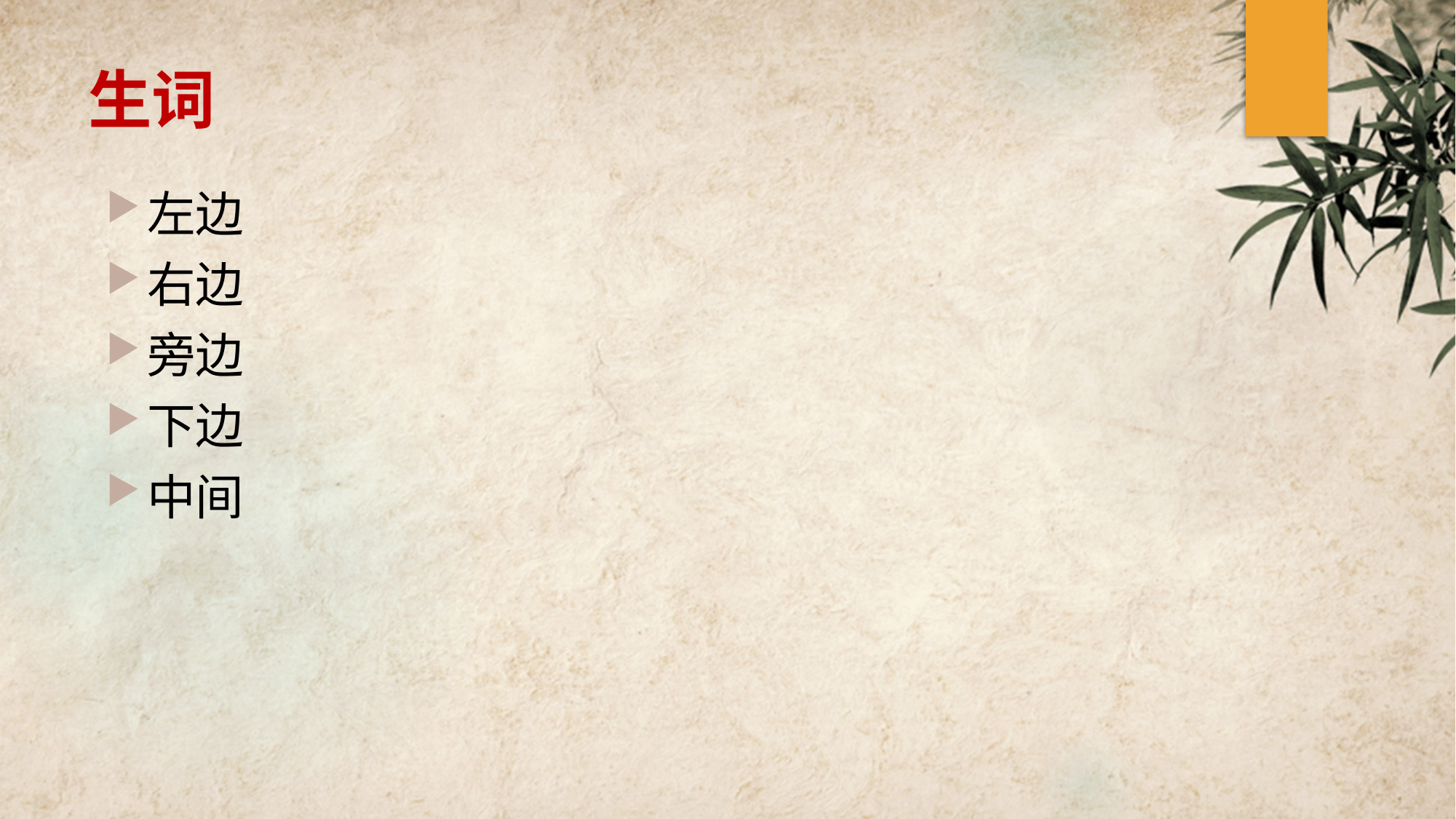

# 生词
左边
右边
旁边
下边
中间